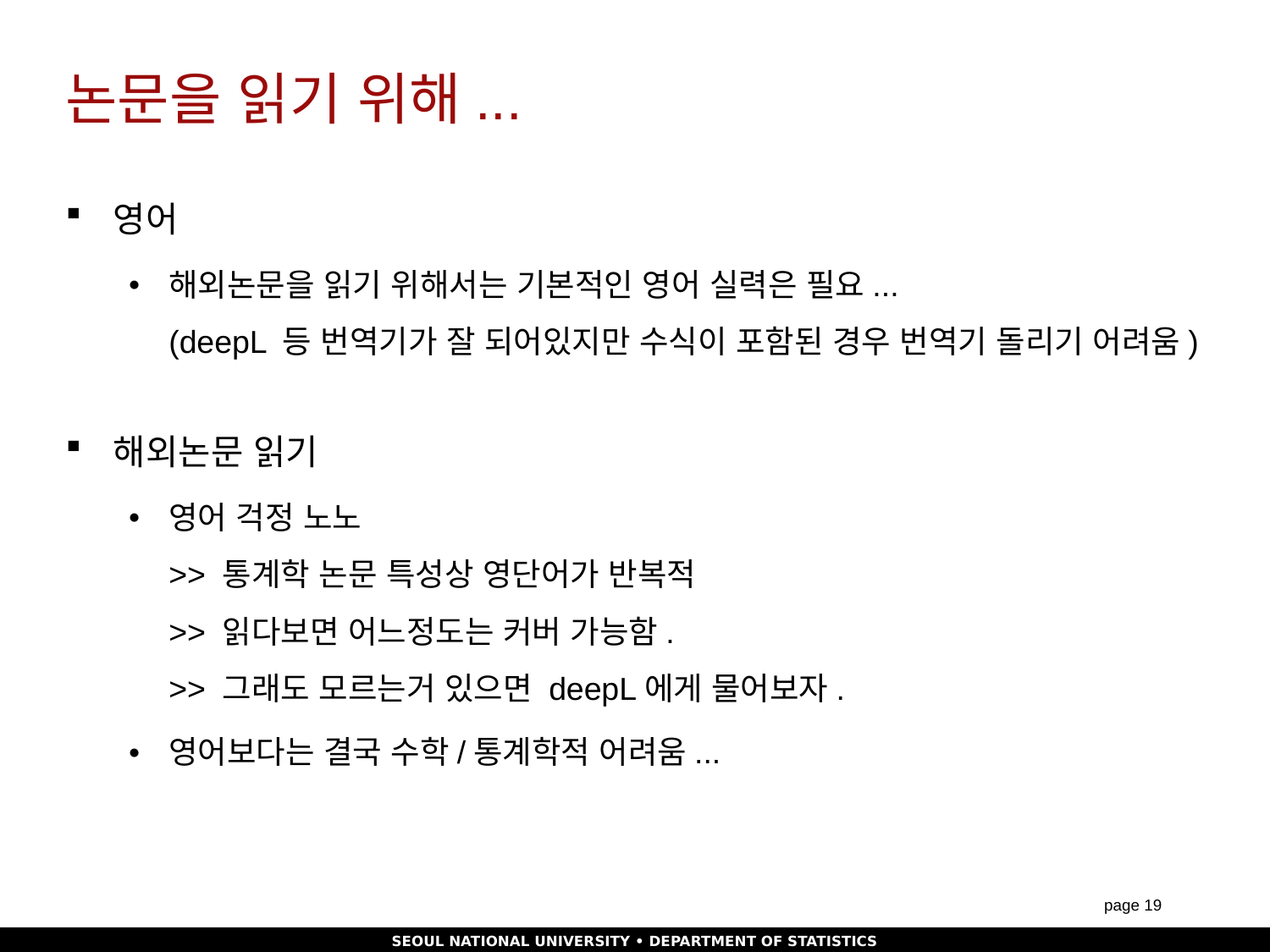

# 논문을 읽기 위해...
영어
해외논문을 읽기 위해서는 기본적인 영어 실력은 필요...
(deepL 등 번역기가 잘 되어있지만 수식이 포함된 경우 번역기 돌리기 어려움)

해외논문 읽기
영어 걱정 노노
>> 통계학 논문 특성상 영단어가 반복적
>> 읽다보면 어느정도는 커버 가능함.
>> 그래도 모르는거 있으면 deepL에게 물어보자.
영어보다는 결국 수학/통계학적 어려움...

page 19